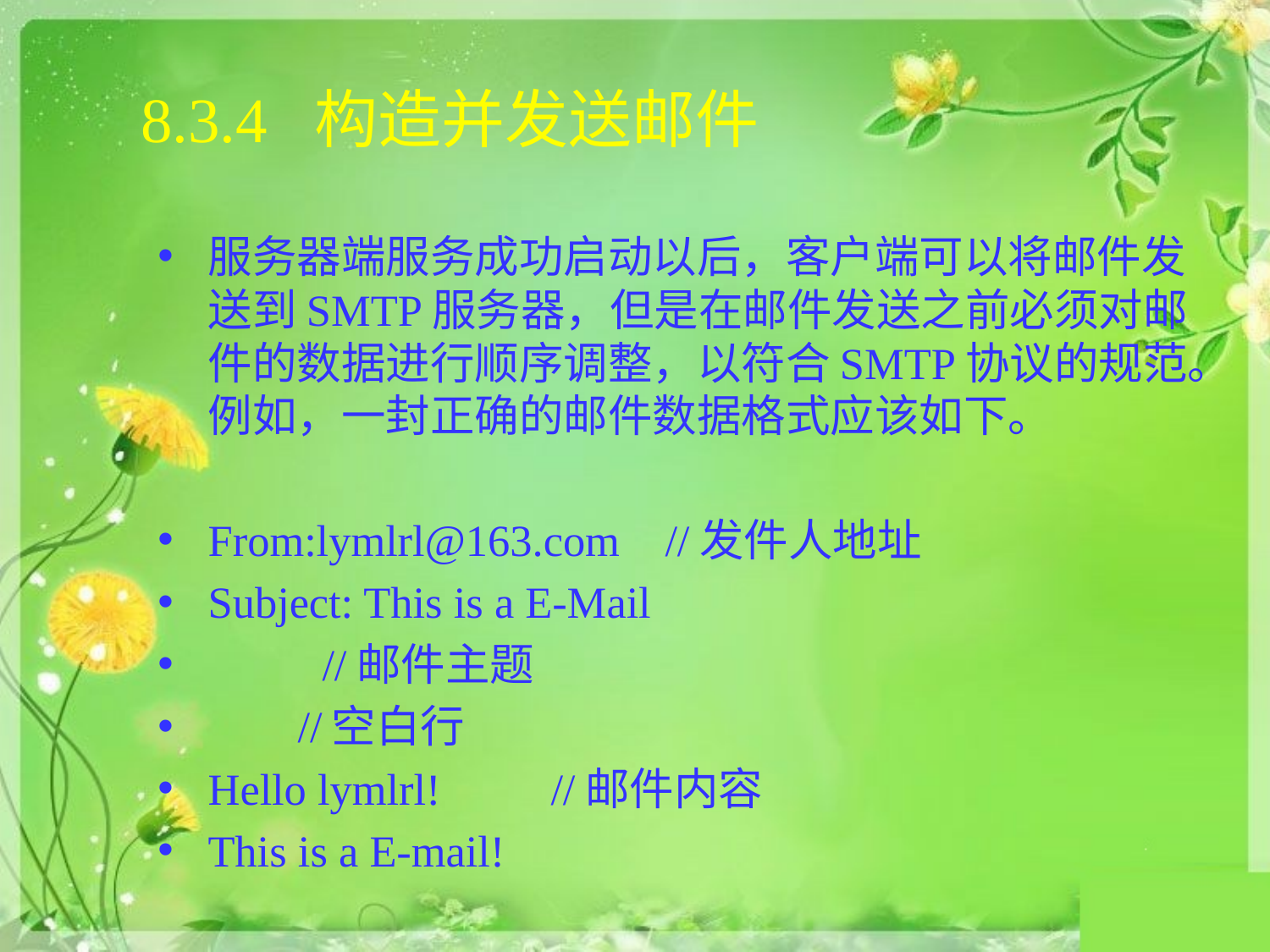

# 8.3.4  构造并发送邮件
服务器端服务成功启动以后，客户端可以将邮件发送到SMTP服务器，但是在邮件发送之前必须对邮件的数据进行顺序调整，以符合SMTP协议的规范。例如，一封正确的邮件数据格式应该如下。

From:lymlrl@163.com						//发件人地址
Subject: This is a E-Mail
	//邮件主题
        //空白行
Hello lymlrl!							//邮件内容
This is a E-mail!